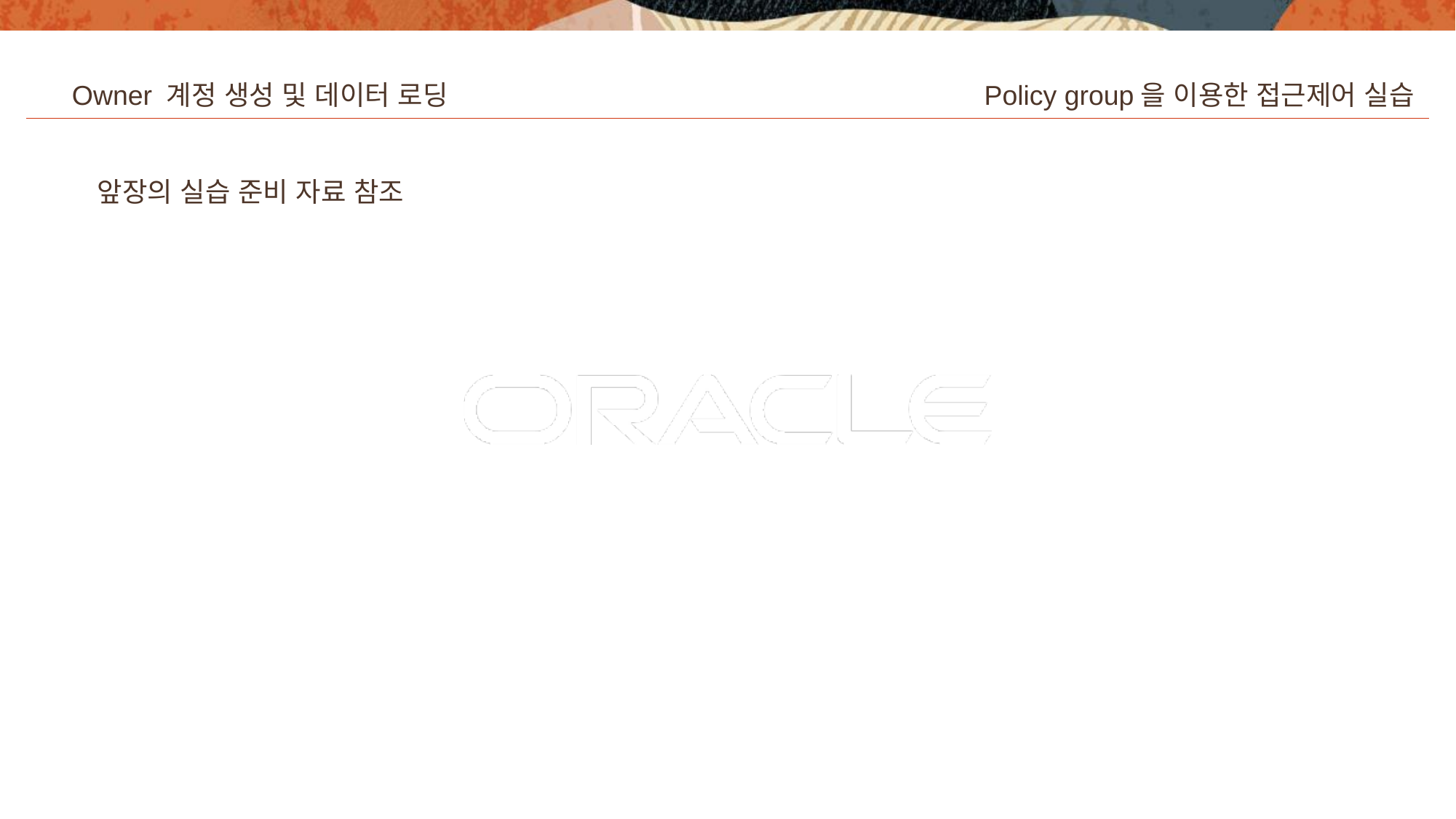

Owner 계정 생성 및 데이터 로딩
Policy group을 이용한 접근제어 실습
앞장의 실습 준비 자료 참조
41
Copyright © 2020, Oracle and/or its affiliates. All rights reserved.